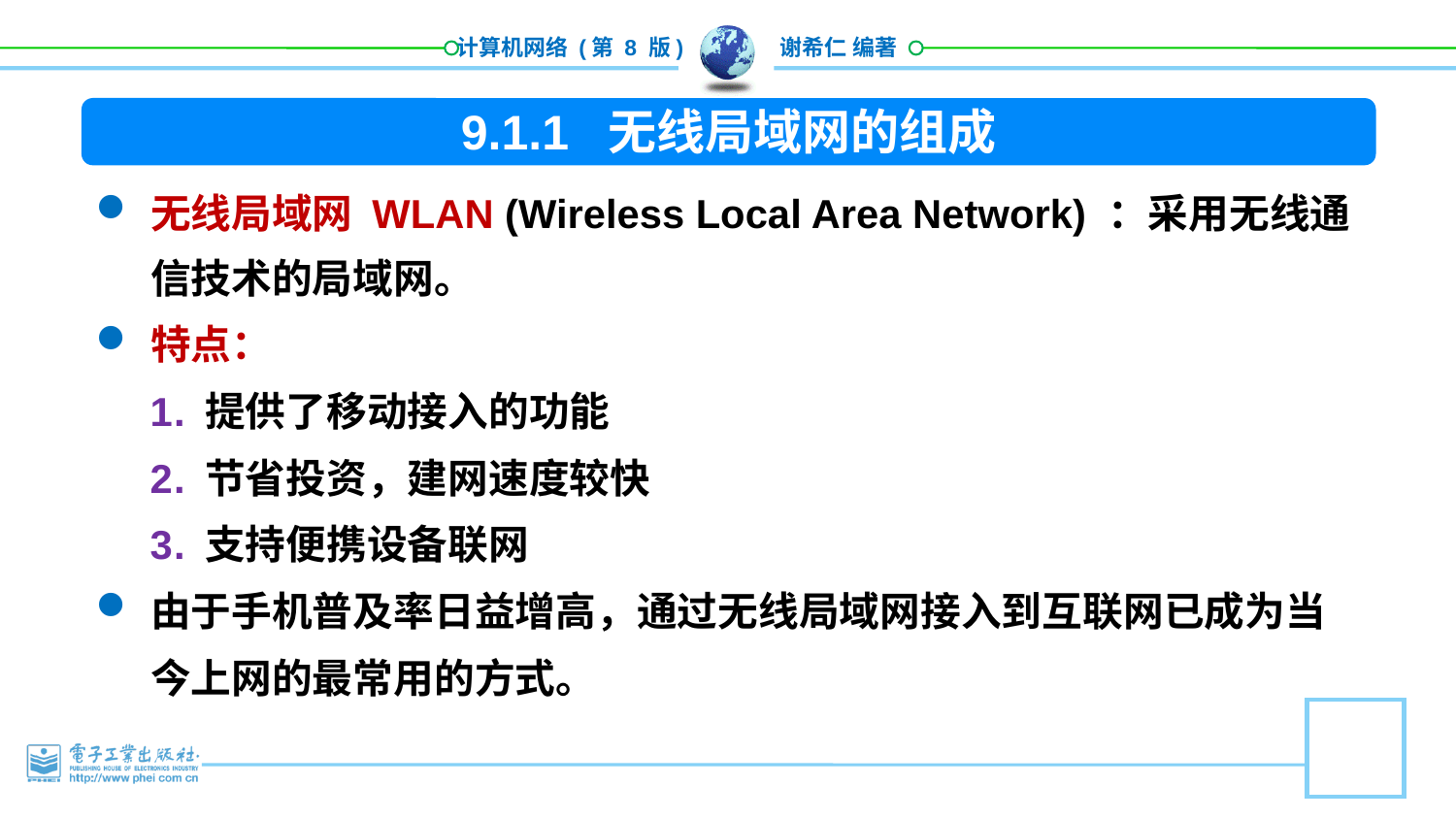

9.1.1  无线局域网的组成

无线局域网 WLAN (Wireless Local Area Network) ：采用无线通信技术的局域网。
特点：
提供了移动接入的功能
节省投资，建网速度较快
支持便携设备联网
由于手机普及率日益增高，通过无线局域网接入到互联网已成为当今上网的最常用的方式。